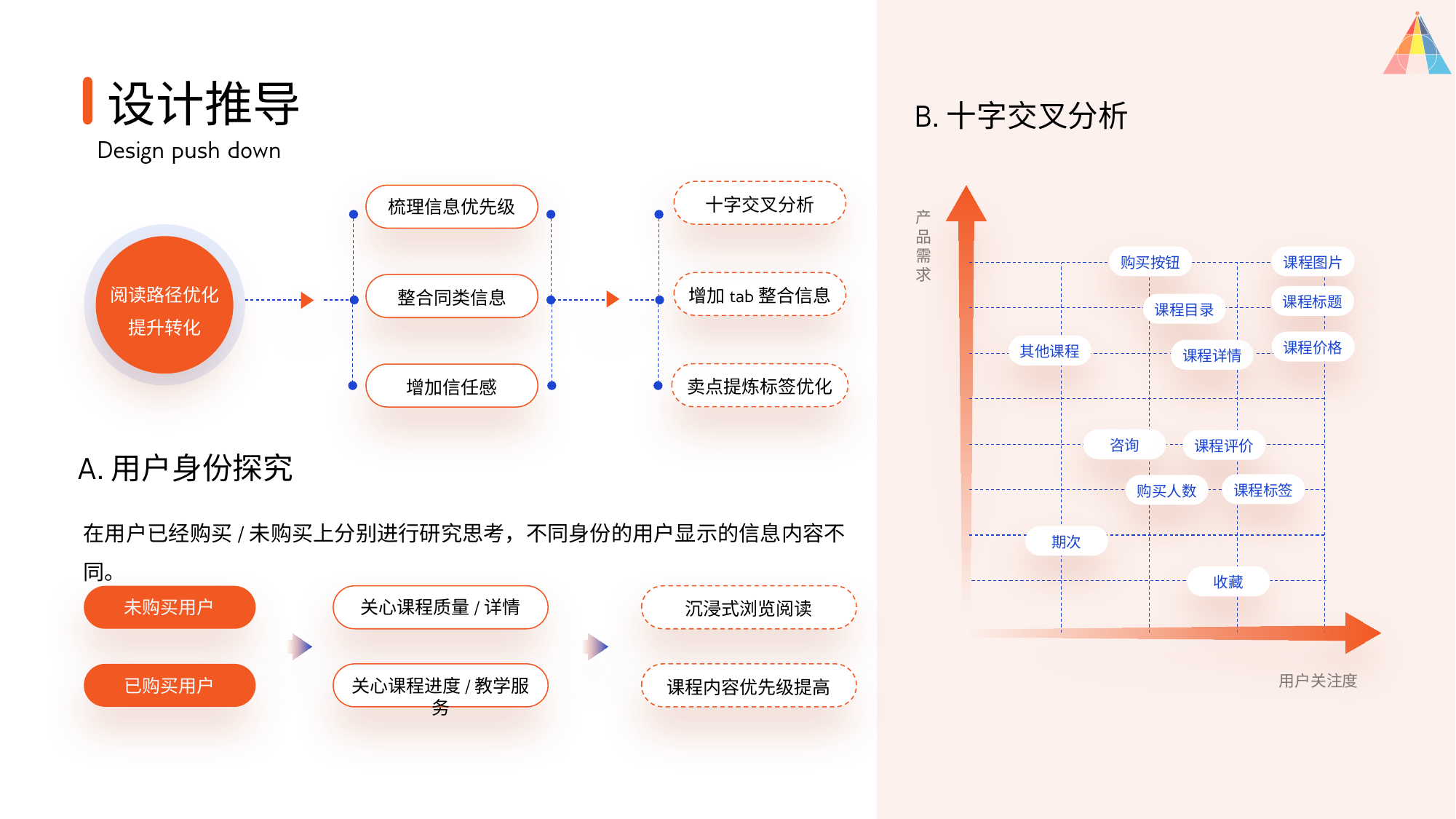

设计推导

B.十字交叉分析
Design push down

十字交叉分析

梳理信息优先级

产品需求

购买按钮

课程图片
阅读路径优化
提升转化

增加tab整合信息

整合同类信息

课程标题

课程目录

课程价格

其他课程

课程详情

卖点提炼标签优化

增加信任感

咨询
课程评价
A.用户身份探究

课程标签
购买人数
在用户已经购买/未购买上分别进行研究思考，不同身份的用户显示的信息内容不同。

期次

收藏

沉浸式浏览阅读

课程内容优先级提高
未购买用户
关心课程质量/详情

用户关注度
已购买用户
关心课程进度/教学服务